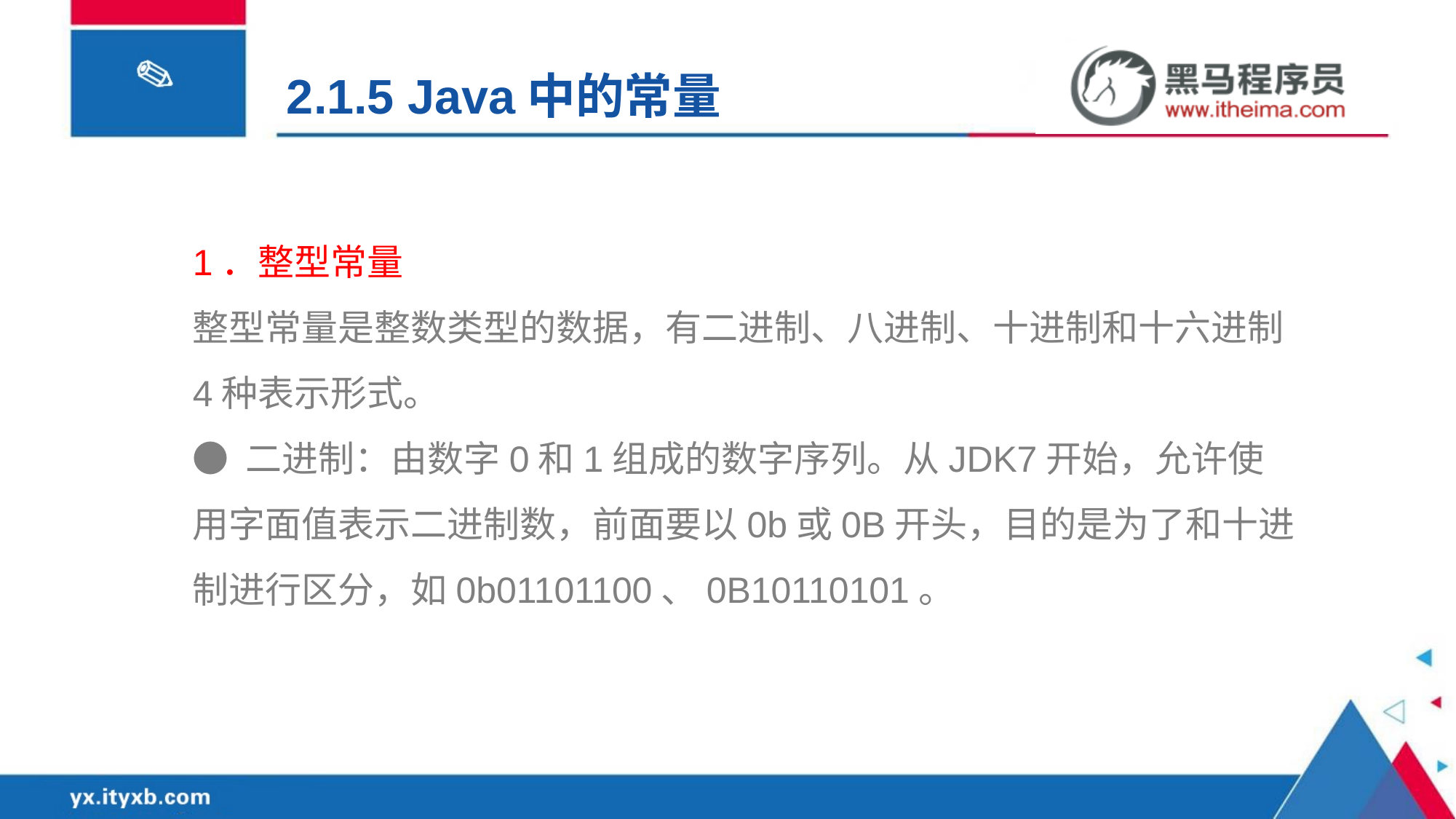

2.1.5 Java中的常量
1．整型常量
整型常量是整数类型的数据，有二进制、八进制、十进制和十六进制4种表示形式。
● 二进制：由数字0和1组成的数字序列。从JDK7开始，允许使用字面值表示二进制数，前面要以0b或0B开头，目的是为了和十进制进行区分，如0b01101100、0B10110101。